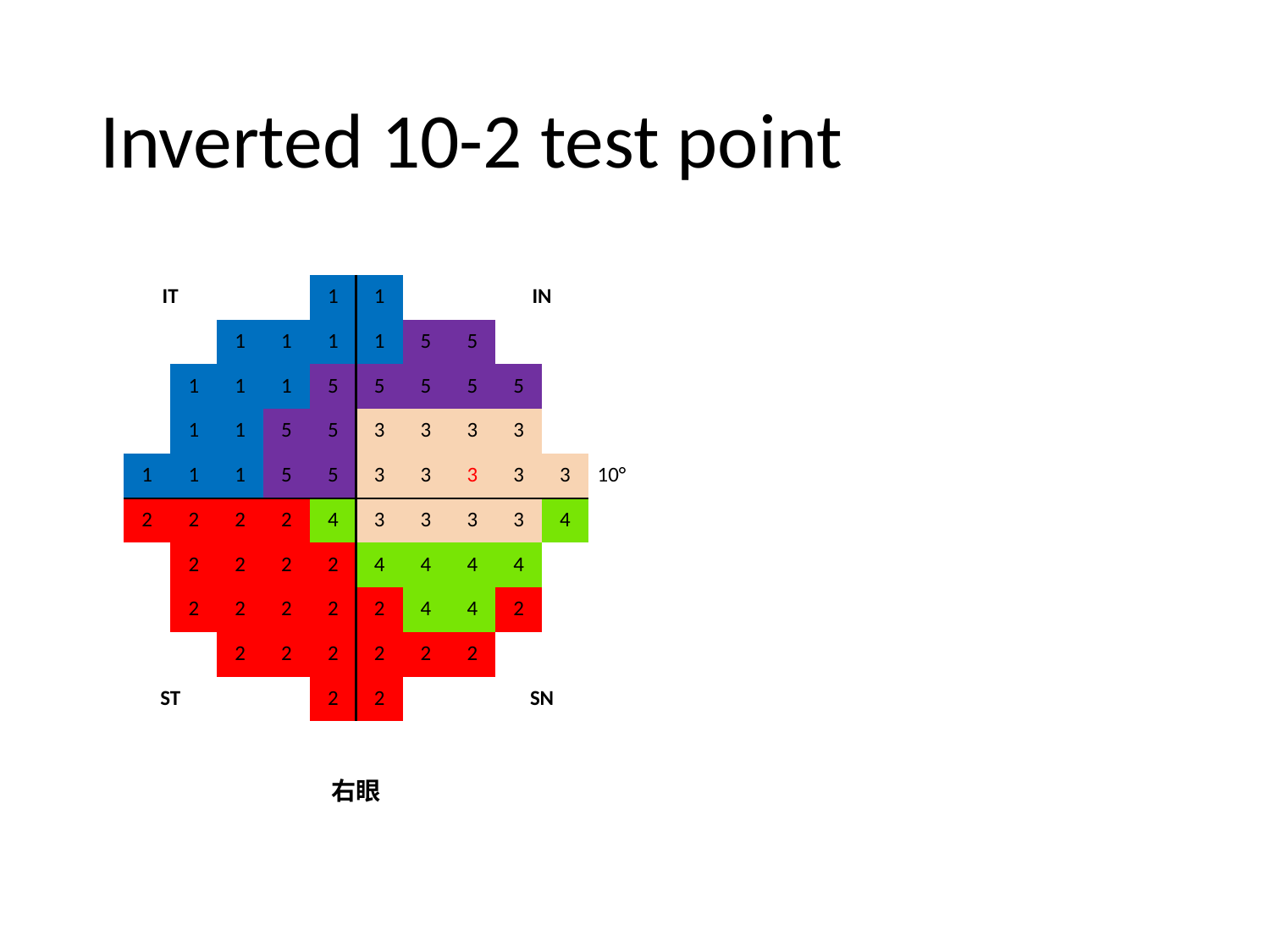

# Inverted 10-2 test point
|  | IT |  |  |  | 1 | 1 |  |  | IN |  |  |
| --- | --- | --- | --- | --- | --- | --- | --- | --- | --- | --- | --- |
|  |  |  | 1 | 1 | 1 | 1 | 5 | 5 |  |  |  |
|  |  | 1 | 1 | 1 | 5 | 5 | 5 | 5 | 5 |  |  |
|  |  | 1 | 1 | 5 | 5 | 3 | 3 | 3 | 3 |  |  |
|  | 1 | 1 | 1 | 5 | 5 | 3 | 3 | 3 | 3 | 3 | 10° |
|  | 2 | 2 | 2 | 2 | 4 | 3 | 3 | 3 | 3 | 4 |  |
|  |  | 2 | 2 | 2 | 2 | 4 | 4 | 4 | 4 |  |  |
|  |  | 2 | 2 | 2 | 2 | 2 | 4 | 4 | 2 |  |  |
|  |  |  | 2 | 2 | 2 | 2 | 2 | 2 |  |  |  |
|  | ST |  |  |  | 2 | 2 |  |  | SN |  |  |
|  |  |  |  |  |  |  |  |  |  |  |  |
|  |  |  |  |  | 右眼 |  |  |  |  |  |  |